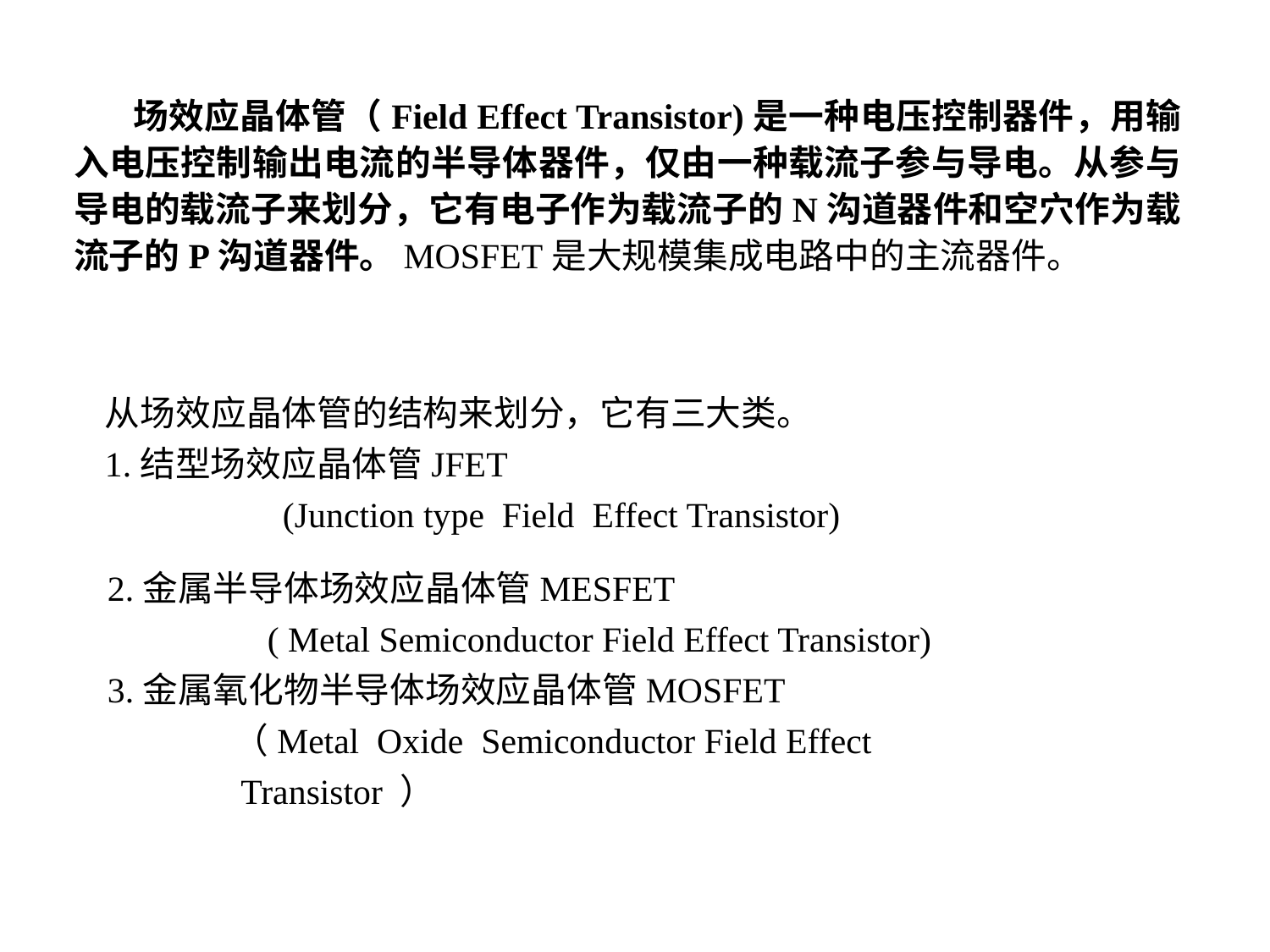

场效应晶体管（Field Effect Transistor)是一种电压控制器件，用输入电压控制输出电流的半导体器件，仅由一种载流子参与导电。从参与导电的载流子来划分，它有电子作为载流子的N沟道器件和空穴作为载流子的P沟道器件。MOSFET是大规模集成电路中的主流器件。

从场效应晶体管的结构来划分，它有三大类。
1.结型场效应晶体管JFET
                    (Junction type  Field  Effect Transistor)
2.金属半导体场效应晶体管MESFET
                  ( Metal Semiconductor Field Effect Transistor)
3.金属氧化物半导体场效应晶体管MOSFET
               （Metal  Oxide  Semiconductor Field Effect
               Transistor ）